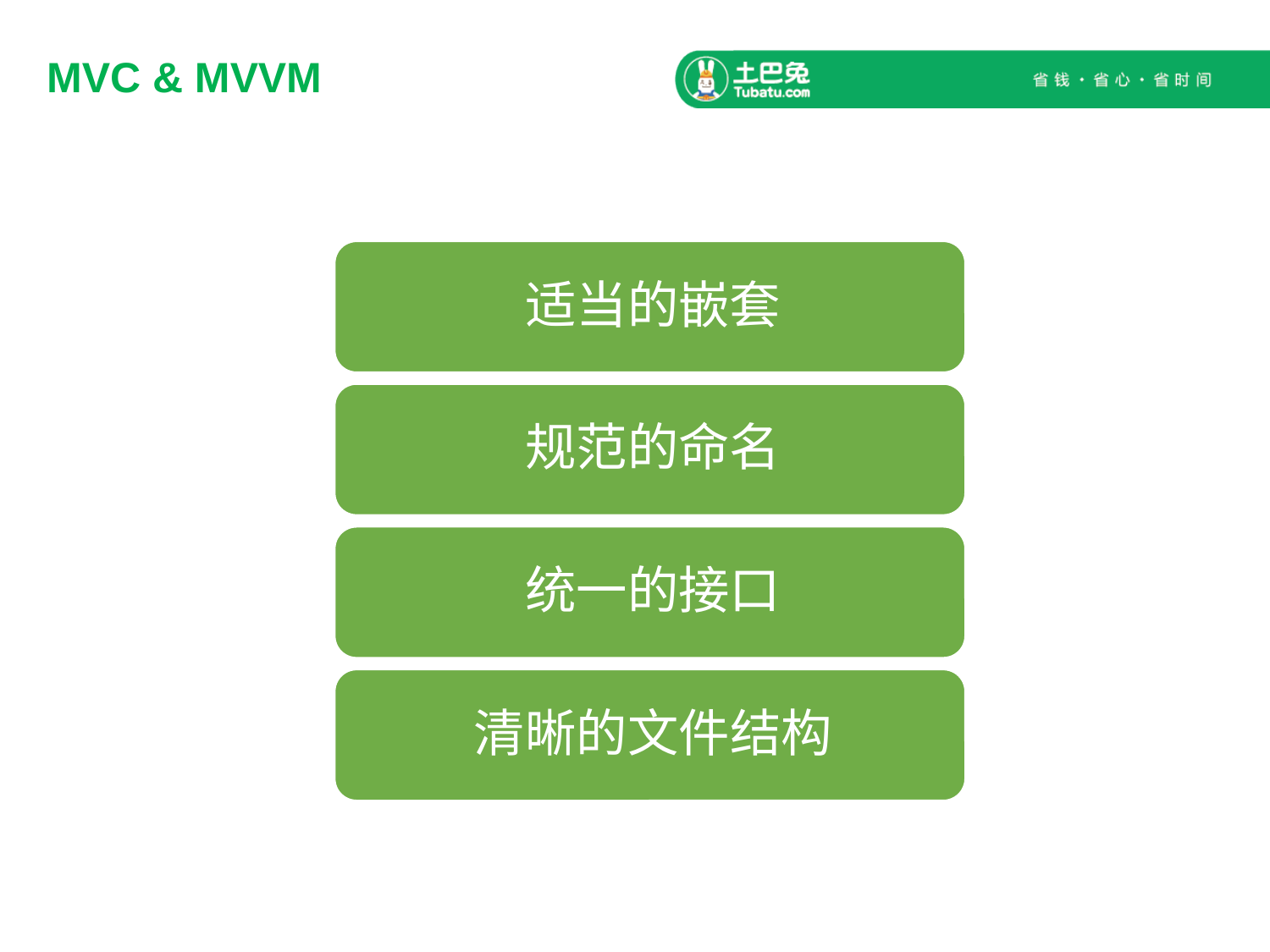

# MVC & MVVM
适当的嵌套
规范的命名
统一的接口
清晰的文件结构